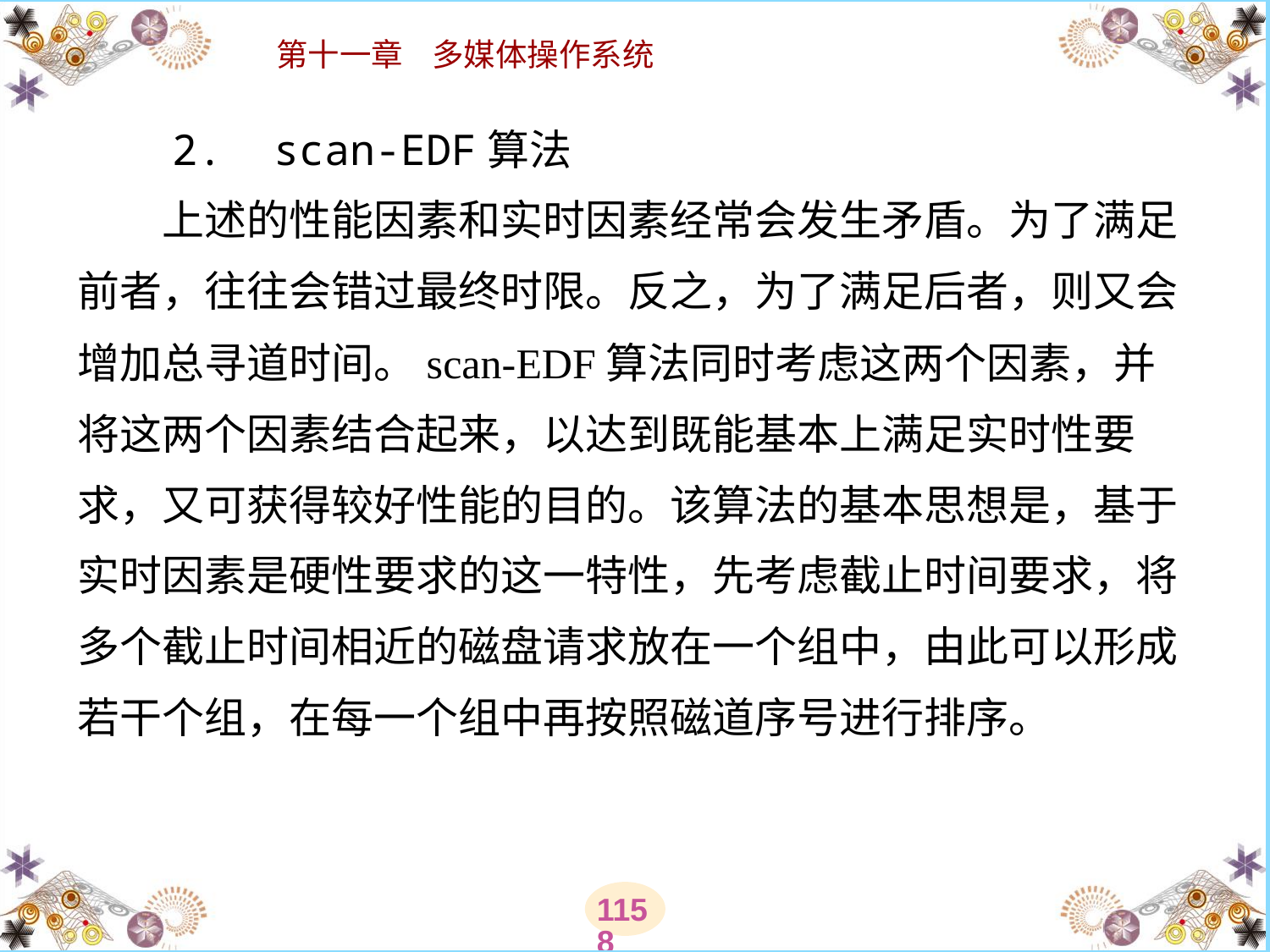

# 2.  scan-EDF算法 　　上述的性能因素和实时因素经常会发生矛盾。为了满足前者，往往会错过最终时限。反之，为了满足后者，则又会增加总寻道时间。scan-EDF算法同时考虑这两个因素，并将这两个因素结合起来，以达到既能基本上满足实时性要求，又可获得较好性能的目的。该算法的基本思想是，基于实时因素是硬性要求的这一特性，先考虑截止时间要求，将多个截止时间相近的磁盘请求放在一个组中，由此可以形成若干个组，在每一个组中再按照磁道序号进行排序。